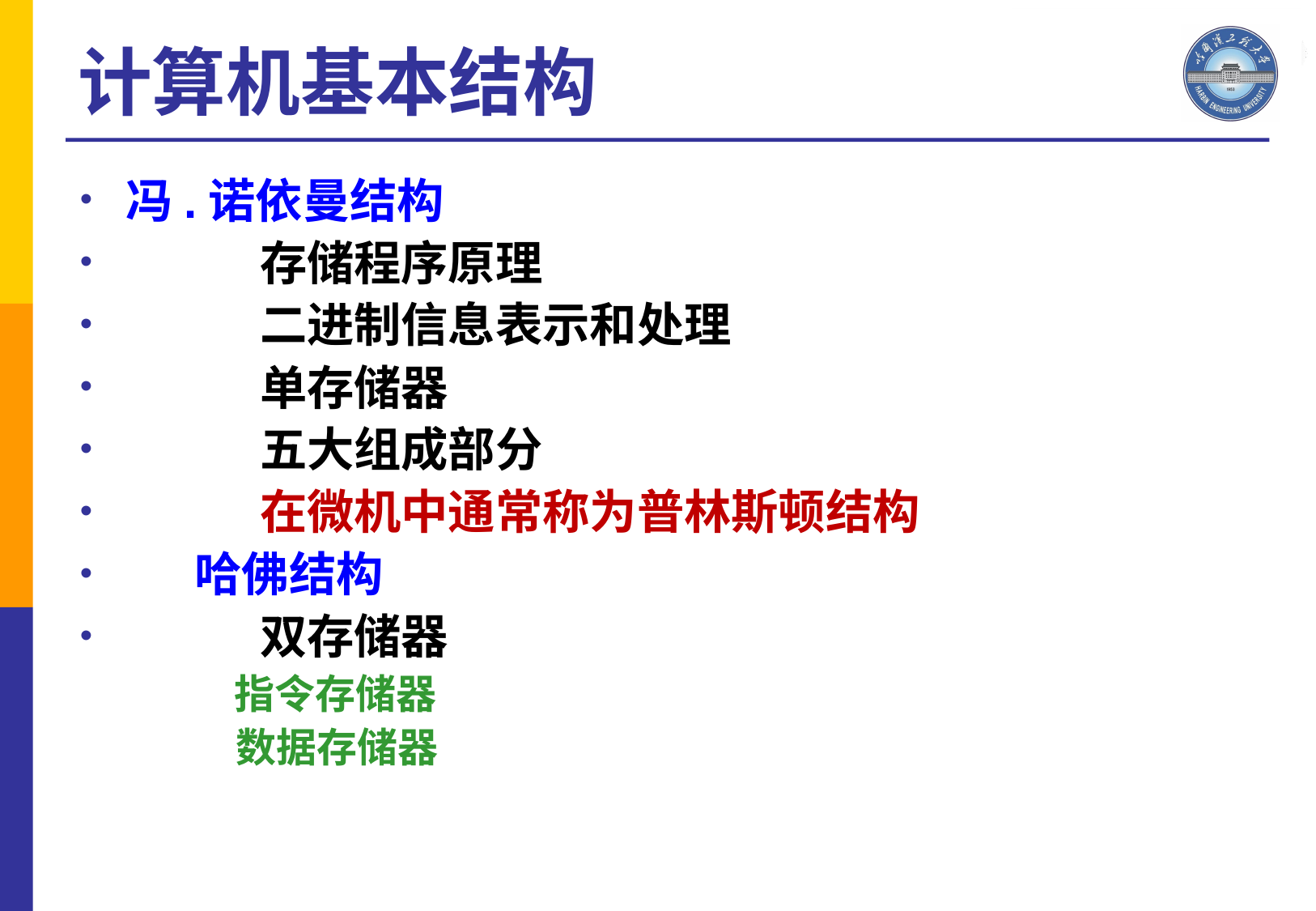

计算机基本结构
冯.诺依曼结构
		存储程序原理
		二进制信息表示和处理
		单存储器
		五大组成部分
		在微机中通常称为普林斯顿结构
	哈佛结构
		双存储器
                   指令存储器
                数据存储器